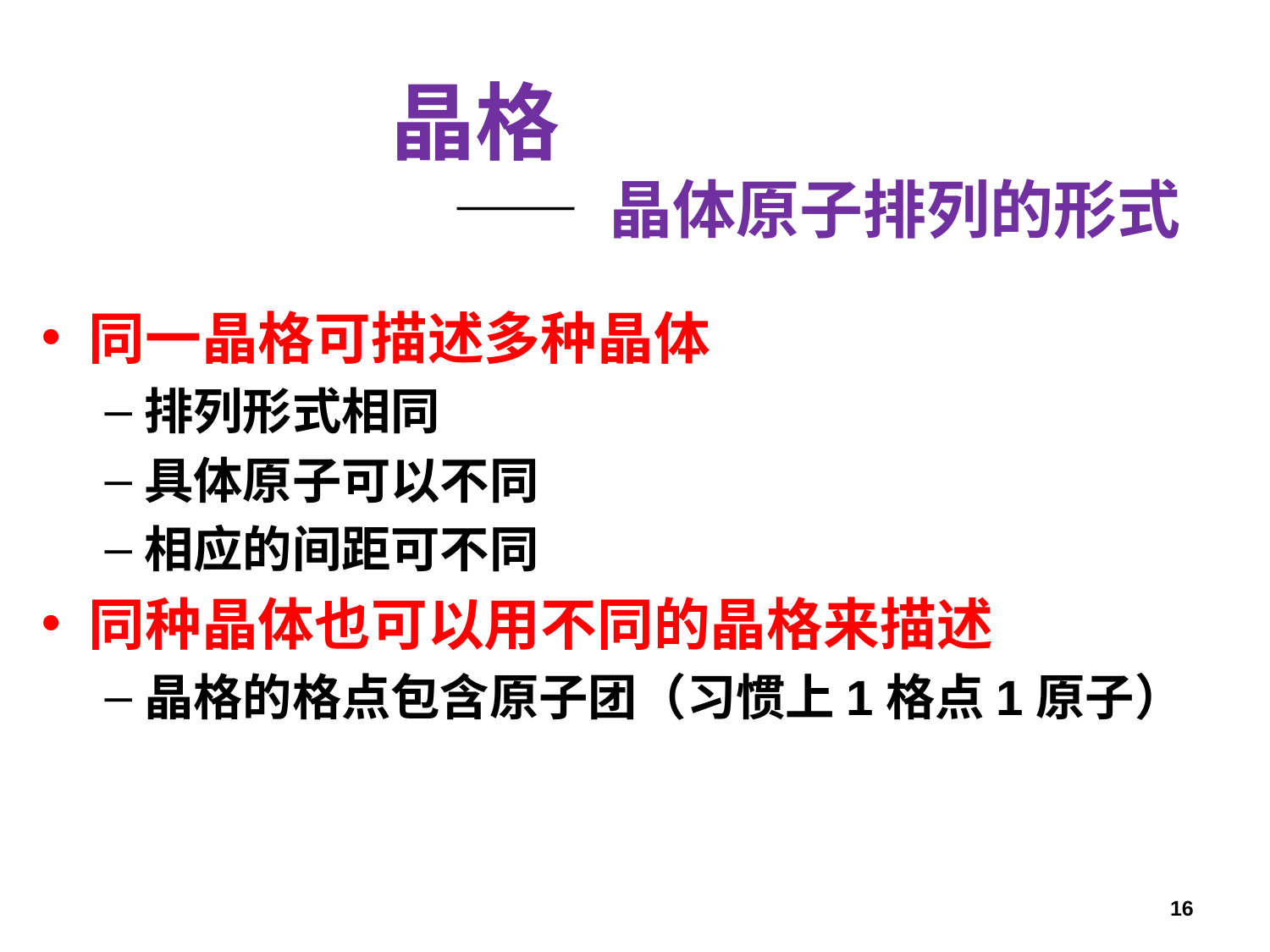

晶格
—— 晶体原子排列的形式
同一晶格可描述多种晶体
排列形式相同
具体原子可以不同
相应的间距可不同
同种晶体也可以用不同的晶格来描述
晶格的格点包含原子团（习惯上1格点1原子）
16